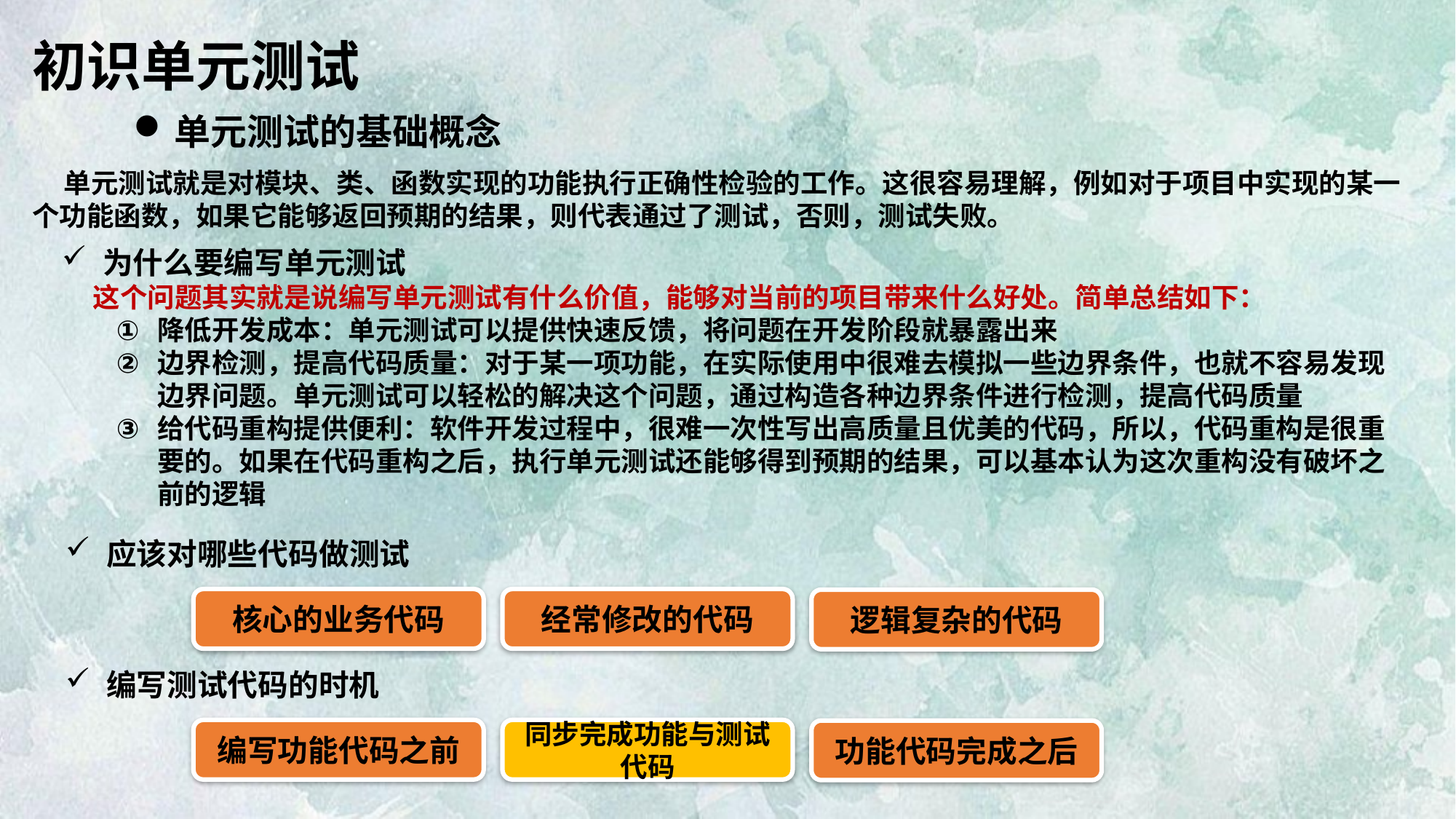

初识单元测试
单元测试的基础概念
    单元测试就是对模块、类、函数实现的功能执行正确性检验的工作。这很容易理解，例如对于项目中实现的某一个功能函数，如果它能够返回预期的结果，则代表通过了测试，否则，测试失败。
为什么要编写单元测试
    这个问题其实就是说编写单元测试有什么价值，能够对当前的项目带来什么好处。简单总结如下：
降低开发成本：单元测试可以提供快速反馈，将问题在开发阶段就暴露出来
边界检测，提高代码质量：对于某一项功能，在实际使用中很难去模拟一些边界条件，也就不容易发现边界问题。单元测试可以轻松的解决这个问题，通过构造各种边界条件进行检测，提高代码质量
给代码重构提供便利：软件开发过程中，很难一次性写出高质量且优美的代码，所以，代码重构是很重要的。如果在代码重构之后，执行单元测试还能够得到预期的结果，可以基本认为这次重构没有破坏之前的逻辑
应该对哪些代码做测试
经常修改的代码
核心的业务代码
逻辑复杂的代码
编写测试代码的时机
同步完成功能与测试代码
编写功能代码之前
功能代码完成之后